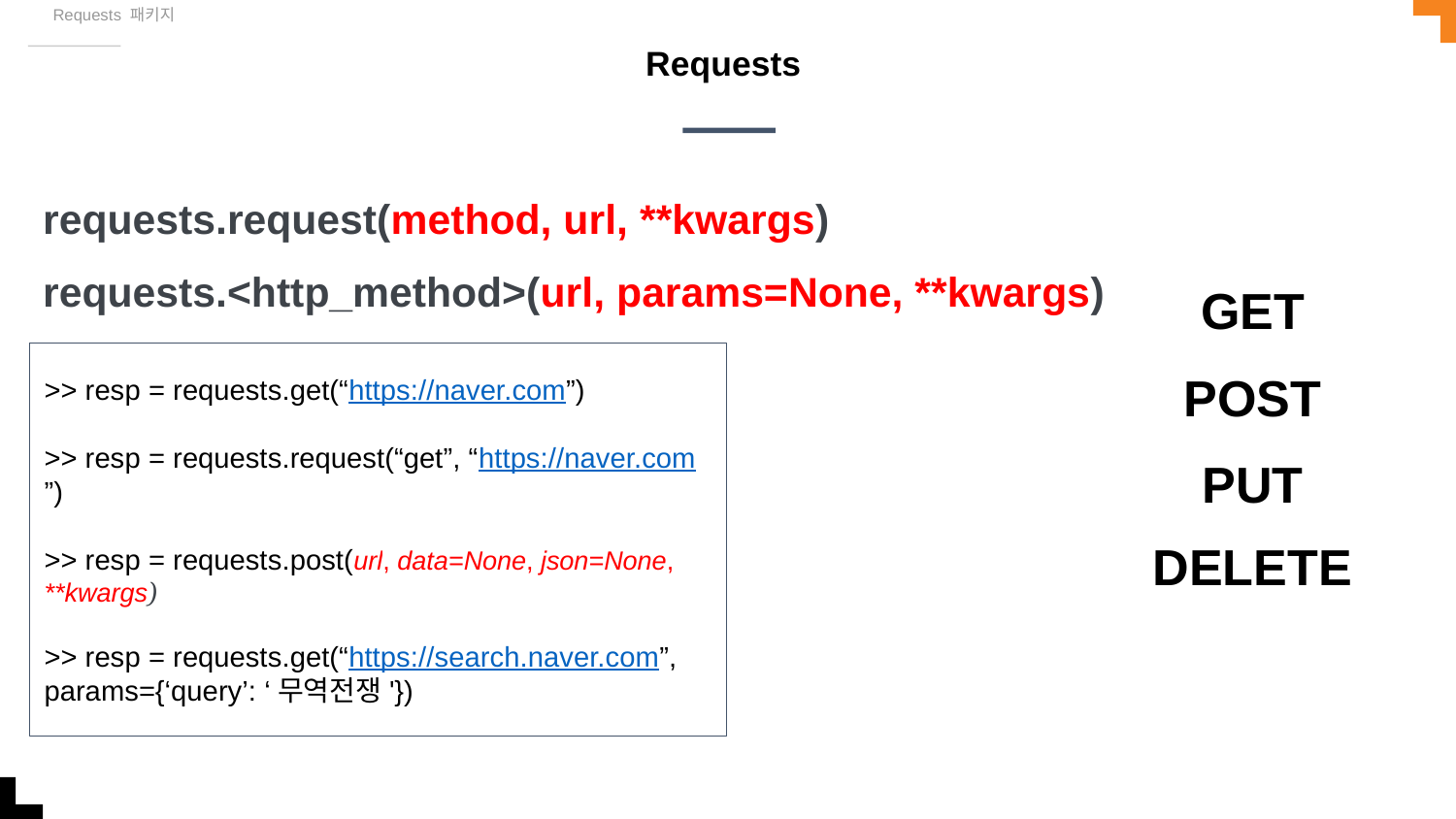

Requests 패키지

# Requests
requests.request(method, url, **kwargs)
requests.<http_method>(url, params=None, **kwargs)
GET
>> resp = requests.get(“https://naver.com”)

>> resp = requests.request(“get”, “https://naver.com”)

>> resp = requests.post(url, data=None, json=None, **kwargs)

>> resp = requests.get(“https://search.naver.com”, params={‘query’: ‘무역전쟁'})
POST
PUT
DELETE